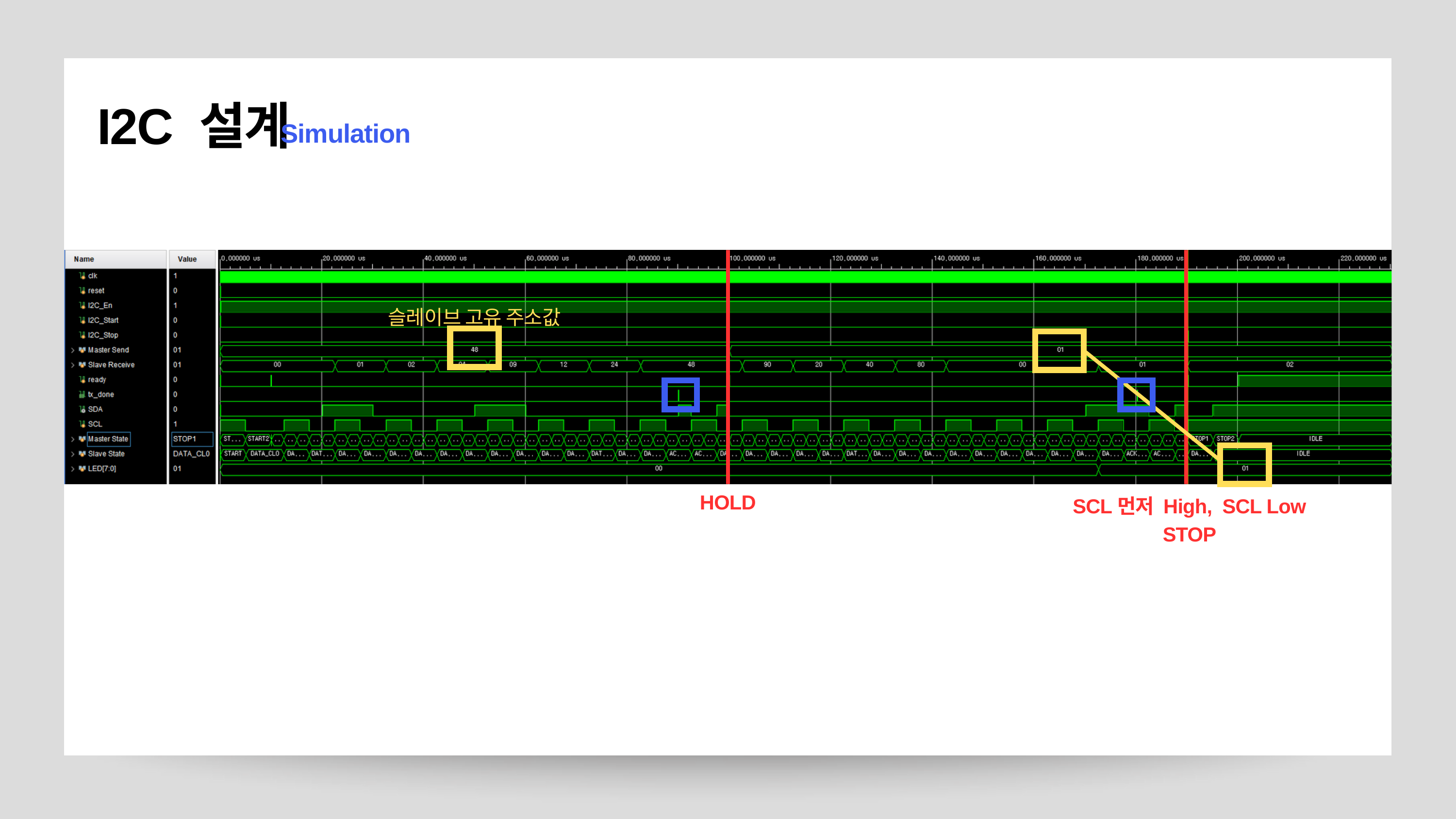

I2C 설계
Simulation

슬레이브 고유 주소값

HOLD
SCL먼저 High,  SCL Low
STOP